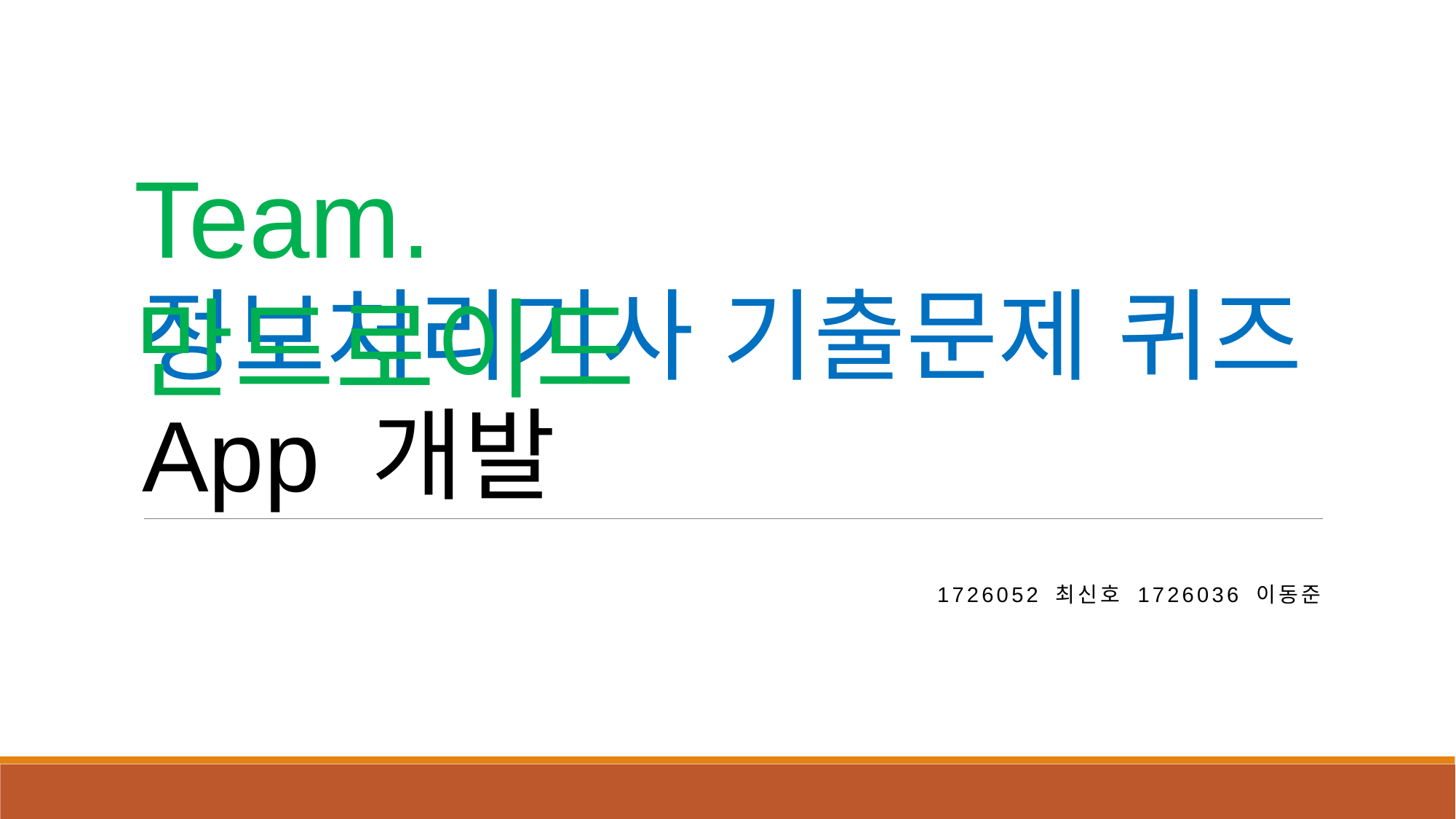

Team. 만드로이드
정보처리기사 기출문제 퀴즈 App 개발

1726052 최신호 1726036 이동준